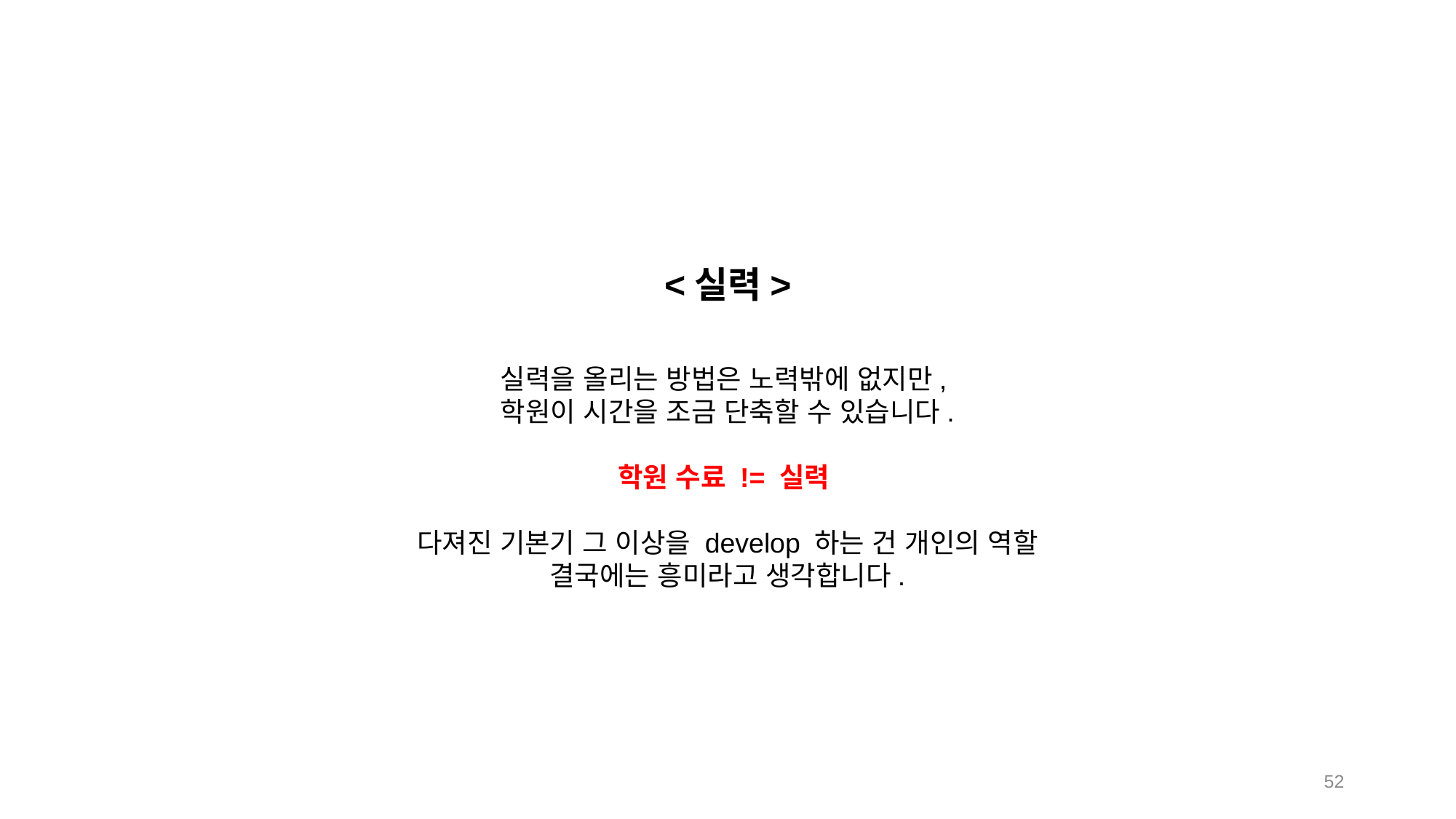

<실력>
실력을 올리는 방법은 노력밖에 없지만,
학원이 시간을 조금 단축할 수 있습니다.

학원 수료 != 실력

다져진 기본기 그 이상을 develop 하는 건 개인의 역할
결국에는 흥미라고 생각합니다.
52